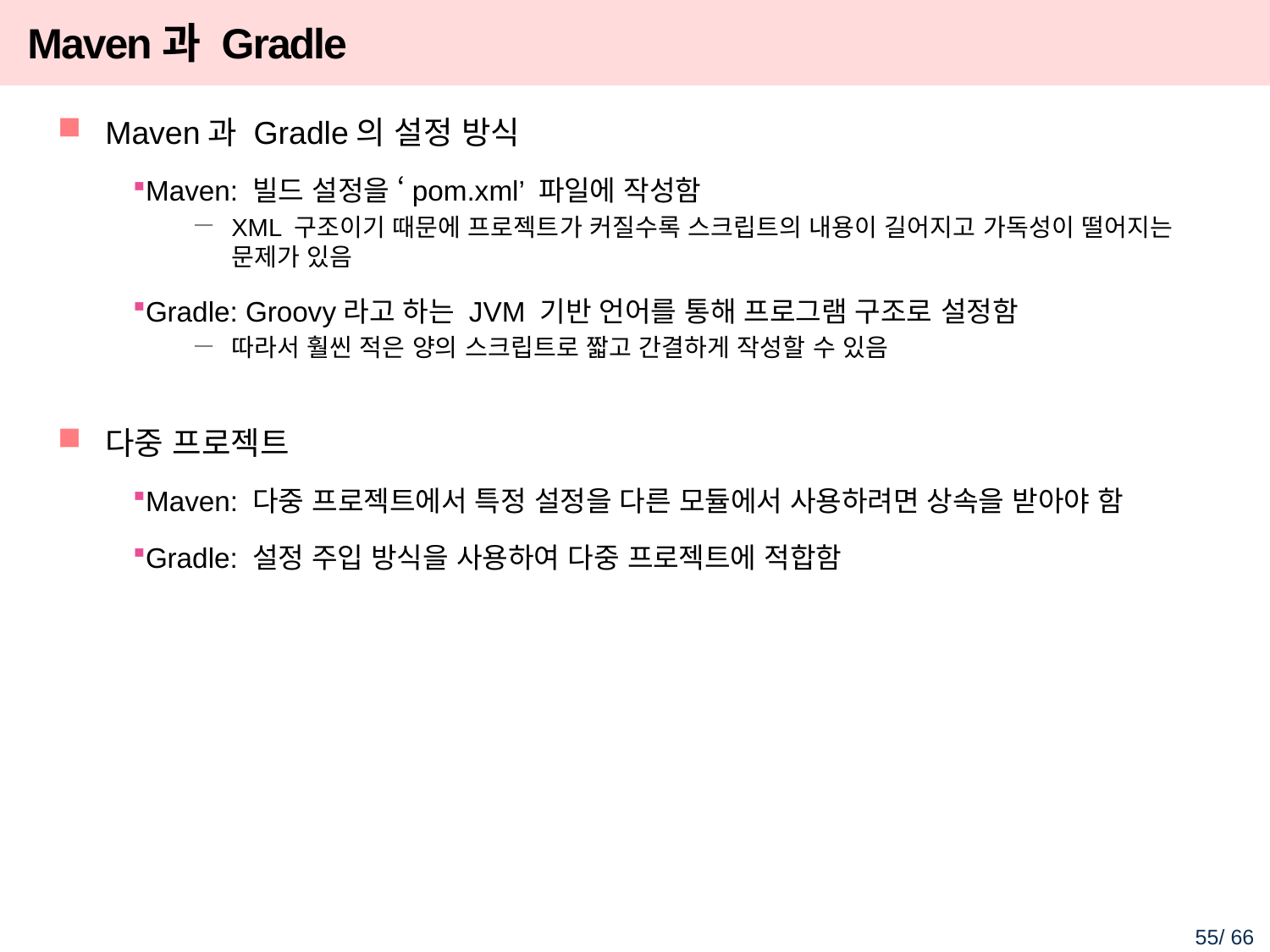

# Maven과 Gradle
Maven과 Gradle의 설정 방식
Maven: 빌드 설정을 ‘pom.xml’ 파일에 작성함
XML 구조이기 때문에 프로젝트가 커질수록 스크립트의 내용이 길어지고 가독성이 떨어지는 문제가 있음
Gradle: Groovy라고 하는 JVM 기반 언어를 통해 프로그램 구조로 설정함
따라서 훨씬 적은 양의 스크립트로 짧고 간결하게 작성할 수 있음

다중 프로젝트
Maven: 다중 프로젝트에서 특정 설정을 다른 모듈에서 사용하려면 상속을 받아야 함
Gradle: 설정 주입 방식을 사용하여 다중 프로젝트에 적합함